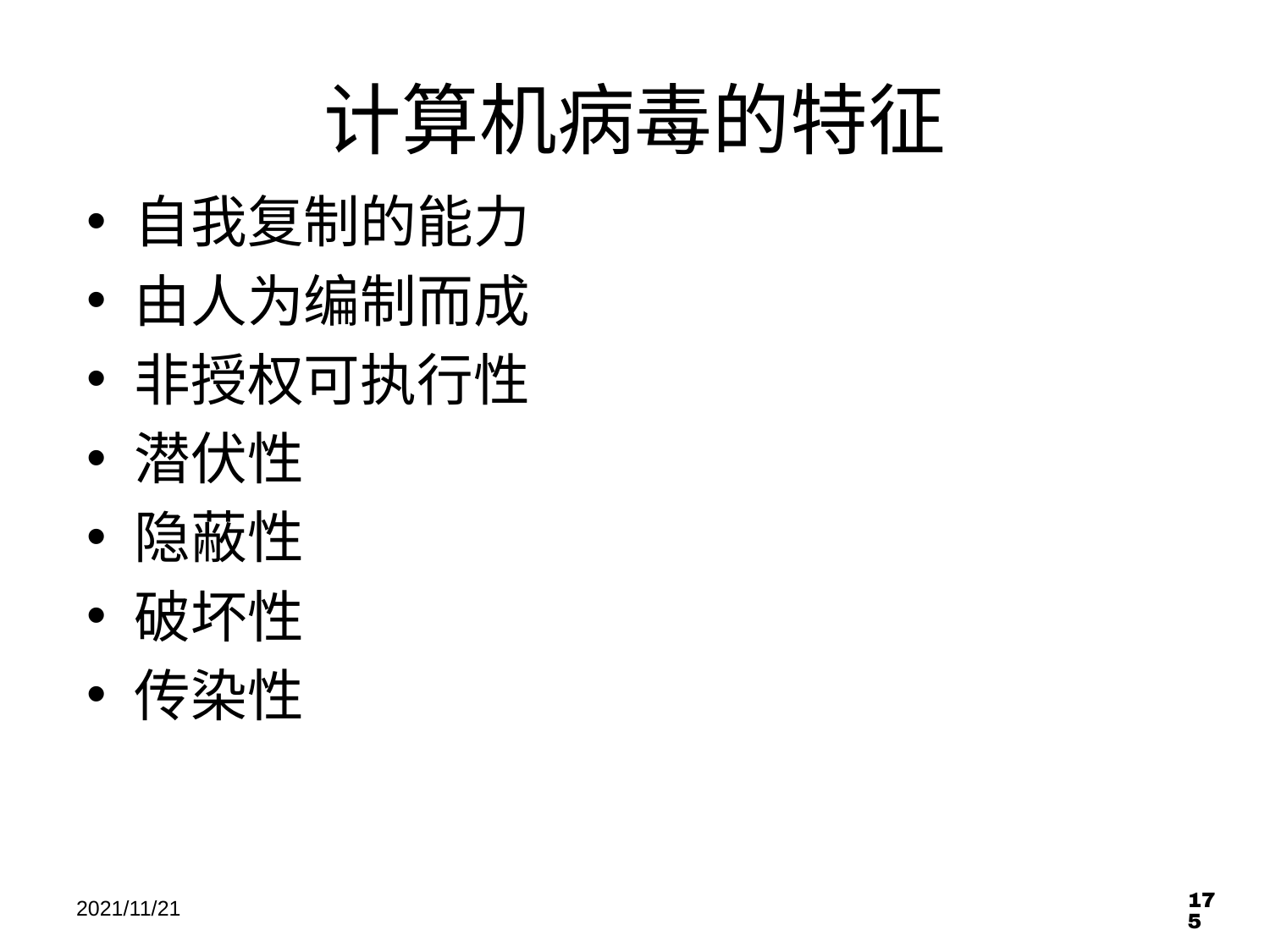

# 计算机病毒的特征
自我复制的能力
由人为编制而成
非授权可执行性
潜伏性
隐蔽性
破坏性
传染性
175
2021/11/21